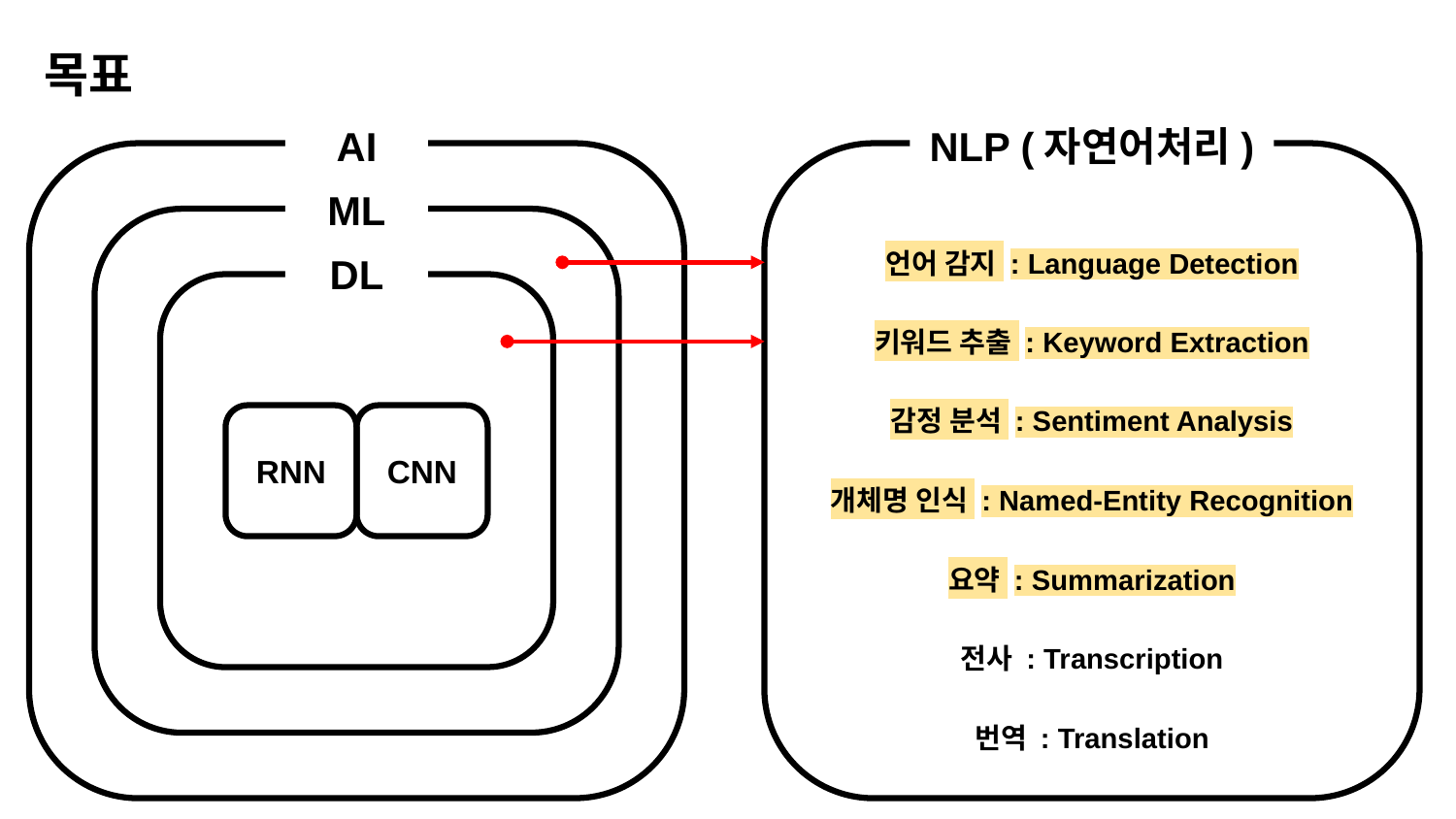

# 목표
NLP (자연어처리)
AI

ML

언어 감지 : Language Detection
DL

키워드 추출 : Keyword Extraction
감정 분석 : Sentiment Analysis

CNN
RNN
개체명 인식 : Named-Entity Recognition
요약 : Summarization
전사 : Transcription
번역 : Translation